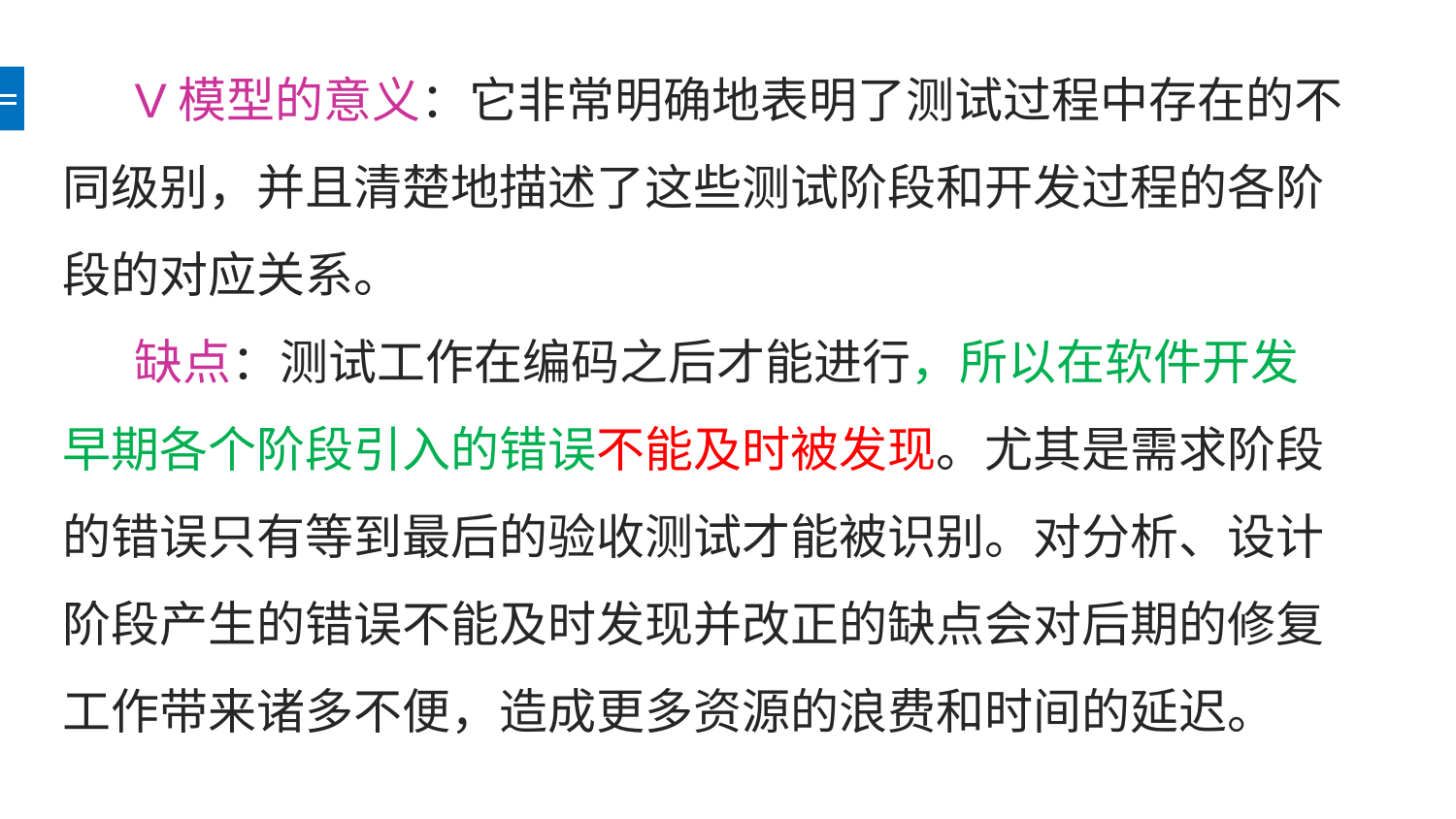

V模型的意义：它非常明确地表明了测试过程中存在的不同级别，并且清楚地描述了这些测试阶段和开发过程的各阶段的对应关系。
缺点：测试工作在编码之后才能进行，所以在软件开发早期各个阶段引入的错误不能及时被发现。尤其是需求阶段的错误只有等到最后的验收测试才能被识别。对分析、设计阶段产生的错误不能及时发现并改正的缺点会对后期的修复工作带来诸多不便，造成更多资源的浪费和时间的延迟。